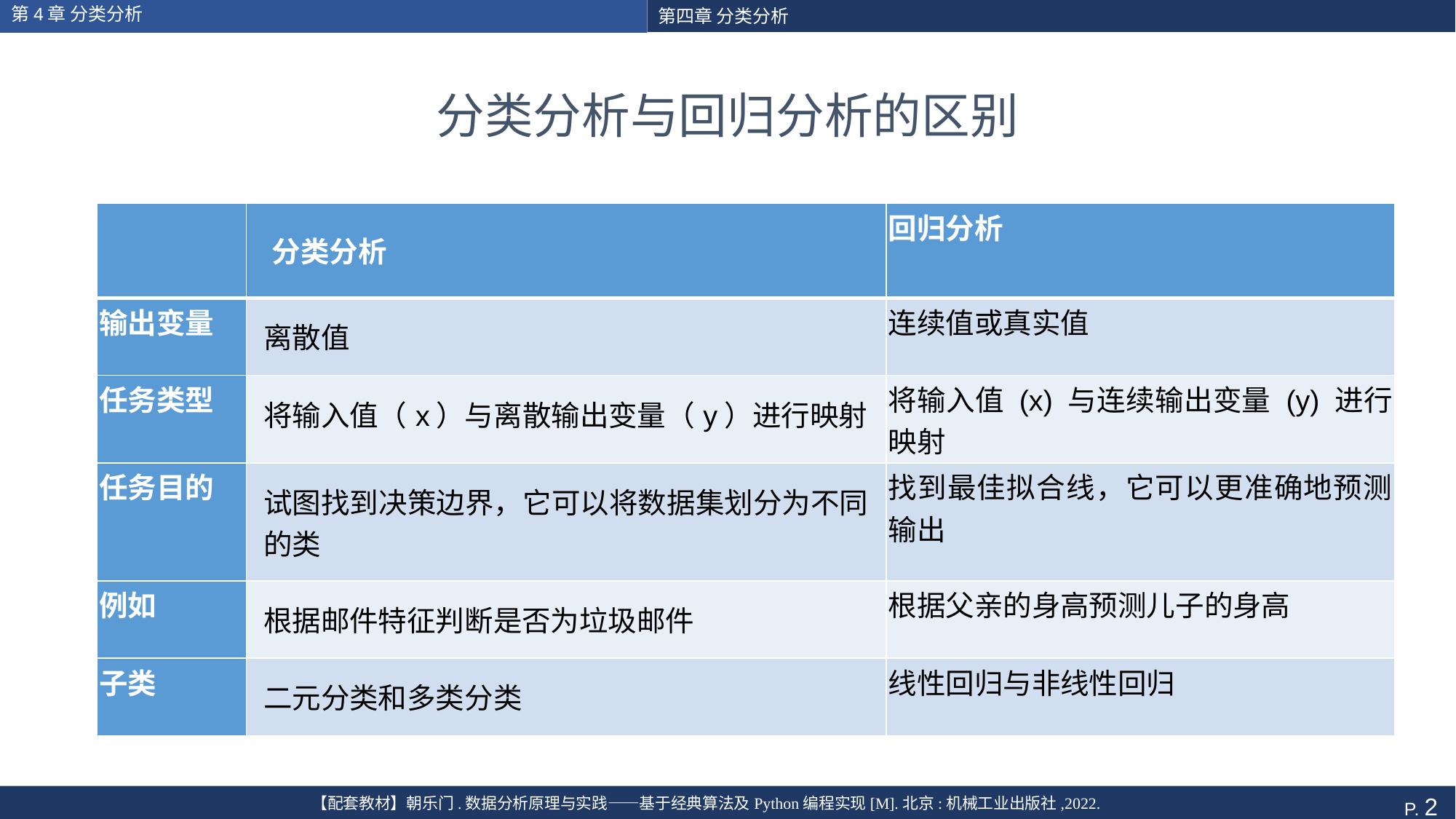

第4章 分类分析

# 分类分析与回归分析的区别
|  | 分类分析 | 回归分析 |
| --- | --- | --- |
| 输出变量 | 离散值 | 连续值或真实值 |
| 任务类型 | 将输入值（x）与离散输出变量（y）进行映射 | 将输入值 (x) 与连续输出变量 (y) 进行映射 |
| 任务目的 | 试图找到决策边界，它可以将数据集划分为不同的类 | 找到最佳拟合线，它可以更准确地预测输出 |
| 例如 | 根据邮件特征判断是否为垃圾邮件 | 根据父亲的身高预测儿子的身高 |
| 子类 | 二元分类和多类分类 | 线性回归与非线性回归 |